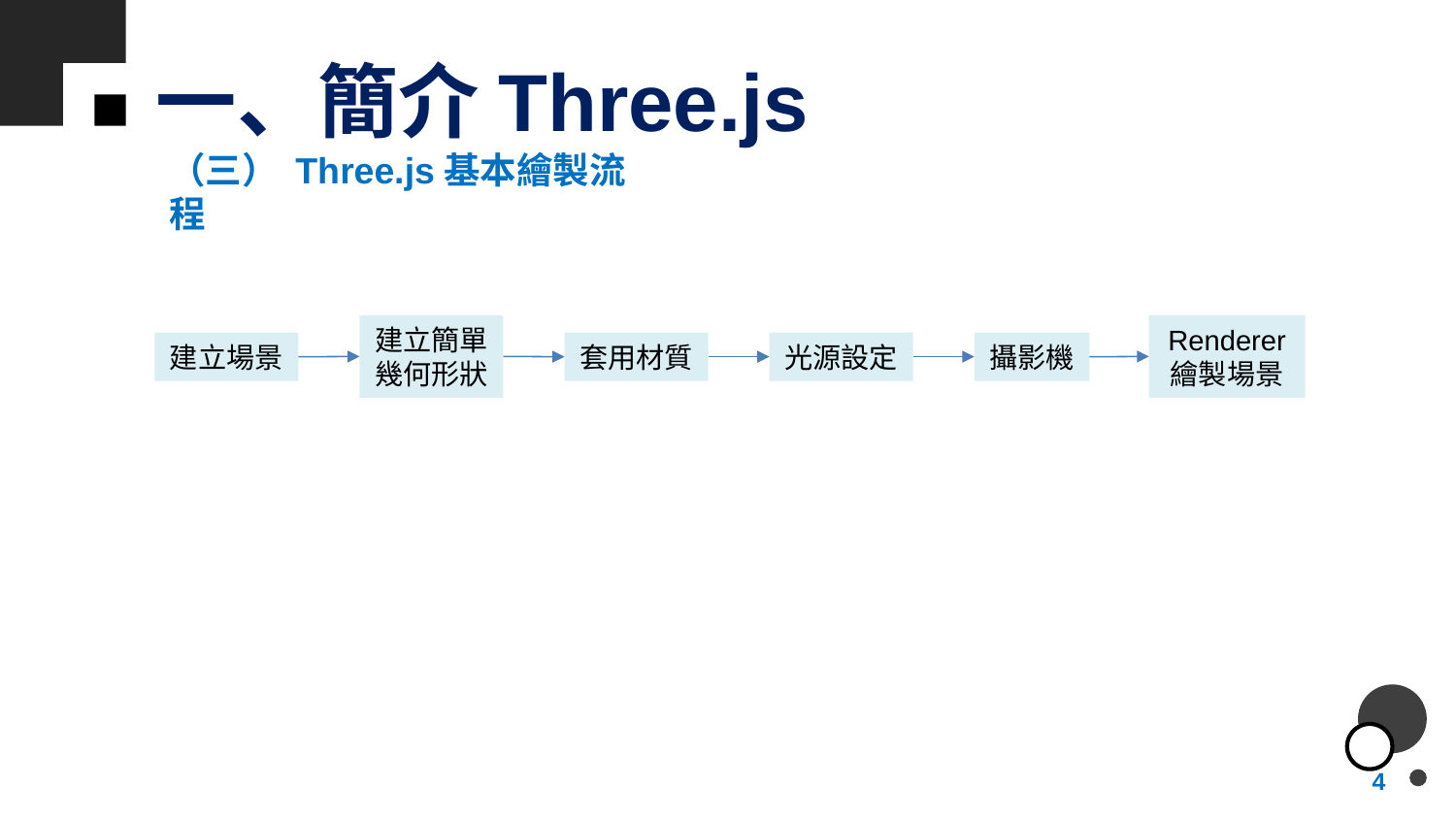

# 一、簡介Three.js
（三） Three.js基本繪製流程
建立簡單
幾何形狀
Renderer
繪製場景
建立場景
套用材質
光源設定
攝影機

4